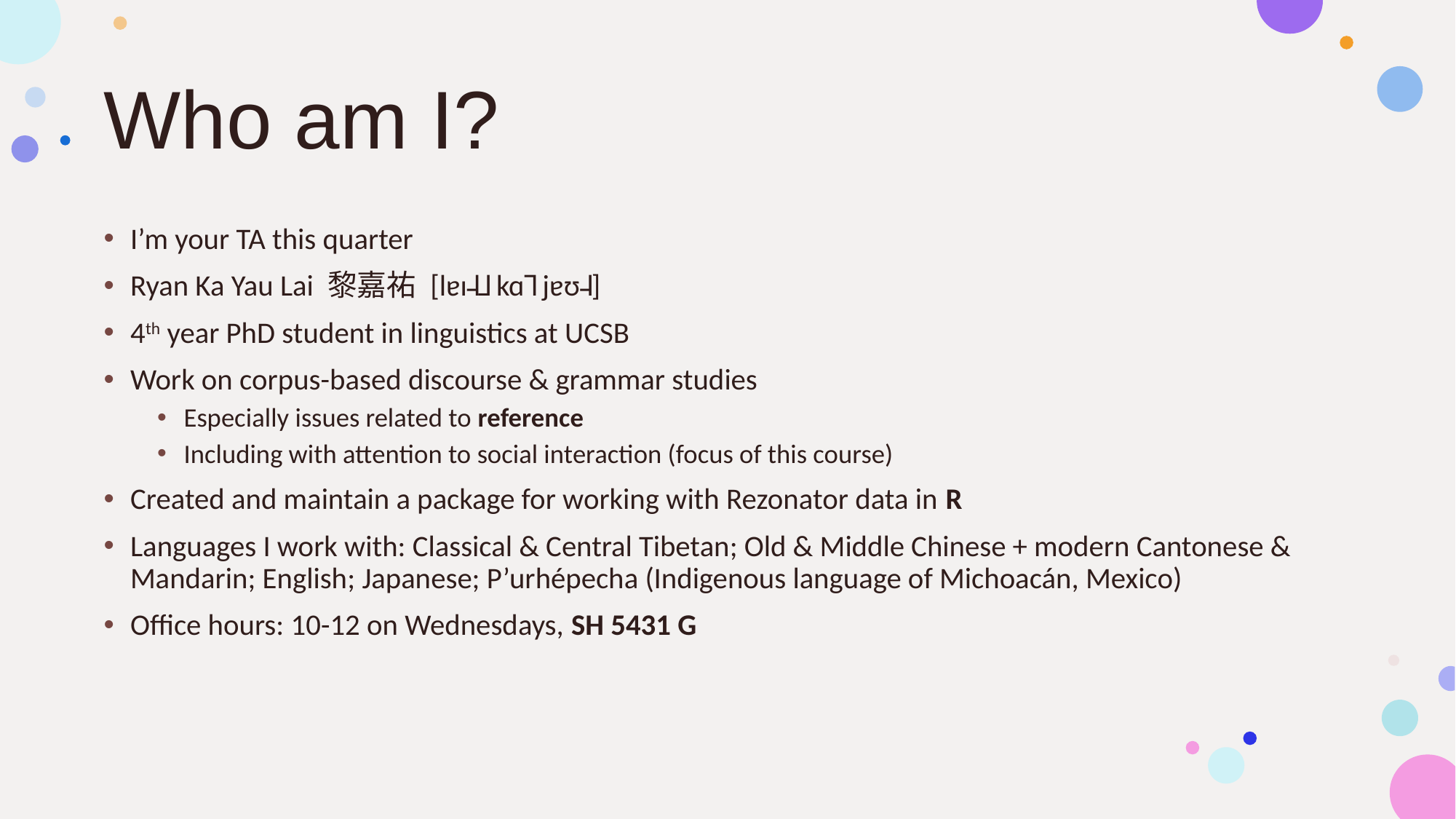

# Who am I?
I’m your TA this quarter
Ryan Ka Yau Lai 黎嘉祐 [lɐɪ˨˩ kɑ˥ jɐʊ˨]
4th year PhD student in linguistics at UCSB
Work on corpus-based discourse & grammar studies
Especially issues related to reference
Including with attention to social interaction (focus of this course)
Created and maintain a package for working with Rezonator data in R
Languages I work with: Classical & Central Tibetan; Old & Middle Chinese + modern Cantonese & Mandarin; English; Japanese; P’urhépecha (Indigenous language of Michoacán, Mexico)
Office hours: 10-12 on Wednesdays, SH 5431 G